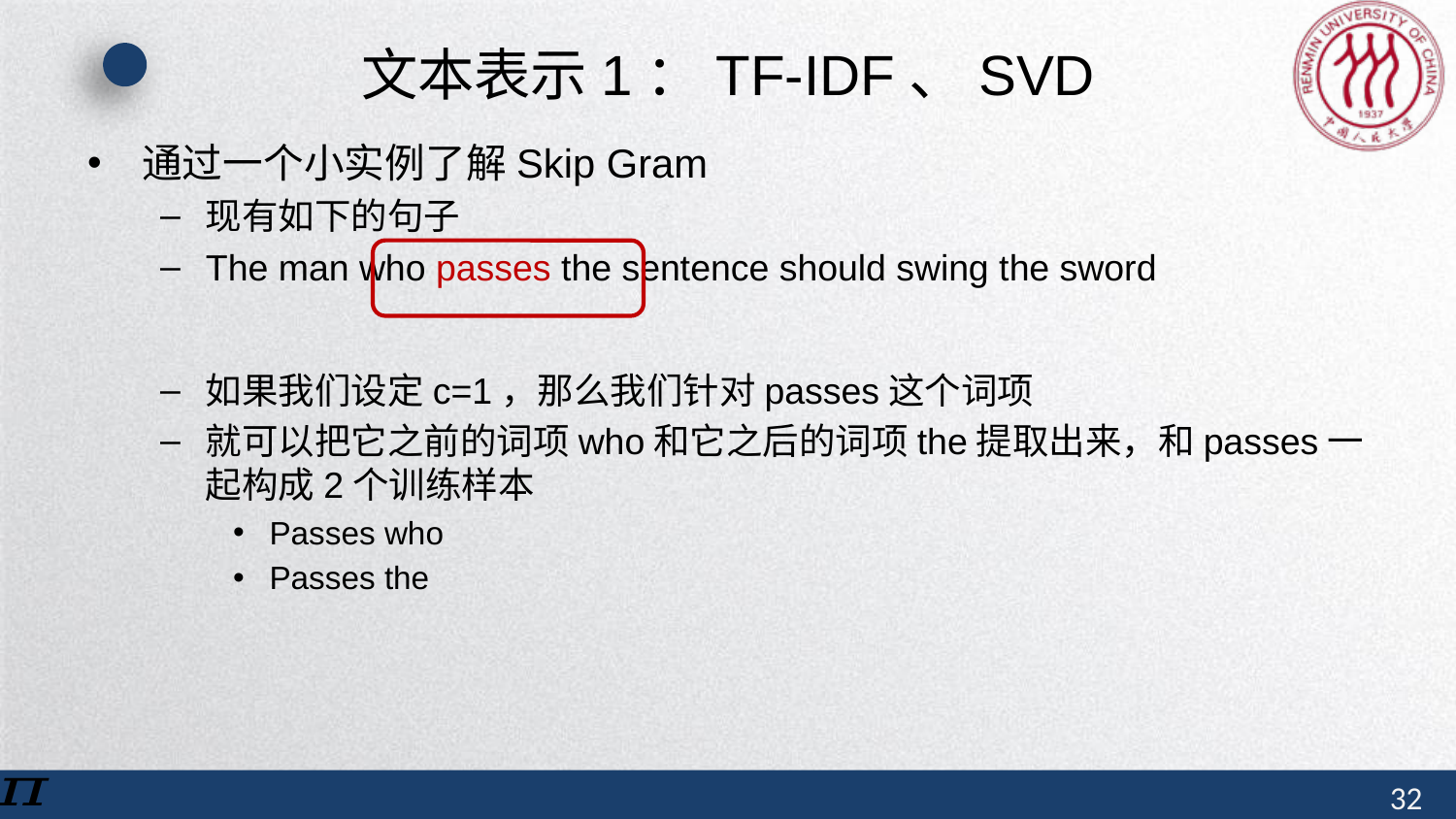

# 文本表示1：TF-IDF、SVD
通过一个小实例了解Skip Gram
现有如下的句子
The man who passes the sentence should swing the sword

如果我们设定c=1，那么我们针对passes这个词项
就可以把它之前的词项who和它之后的词项the提取出来，和passes一起构成2个训练样本
Passes who
Passes the